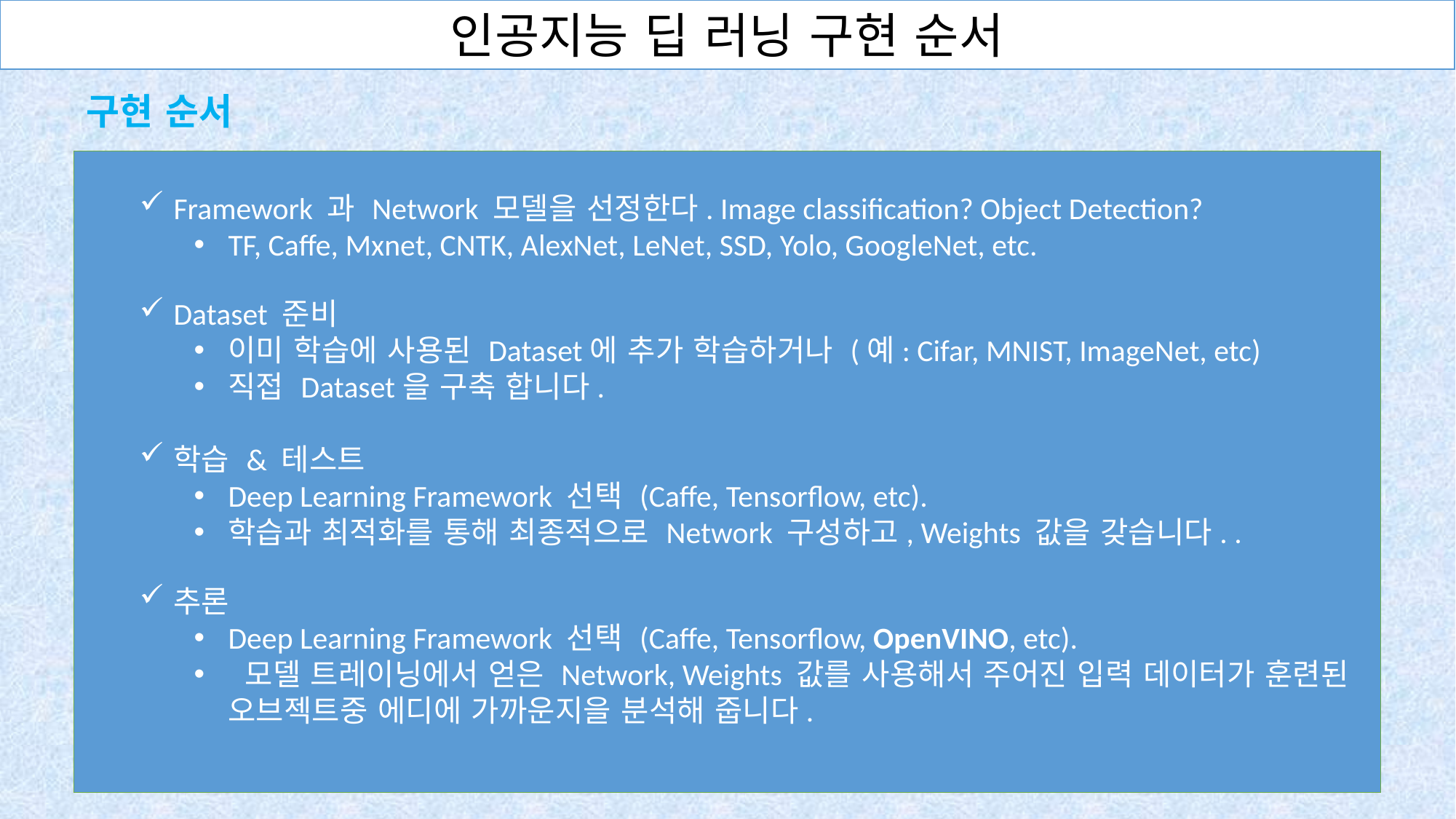

인공지능 딥 러닝 구현 순서
구현 순서

Framework 과 Network 모델을 선정한다. Image classification? Object Detection?
TF, Caffe, Mxnet, CNTK, AlexNet, LeNet, SSD, Yolo, GoogleNet, etc.

Dataset 준비
이미 학습에 사용된 Dataset에 추가 학습하거나 (예: Cifar, MNIST, ImageNet, etc)
직접 Dataset을 구축 합니다.

학습 & 테스트
Deep Learning Framework 선택 (Caffe, Tensorflow, etc).
학습과 최적화를 통해 최종적으로 Network 구성하고, Weights 값을 갖습니다. .

추론
Deep Learning Framework 선택 (Caffe, Tensorflow, OpenVINO, etc).
 모델 트레이닝에서 얻은 Network, Weights 값를 사용해서 주어진 입력 데이터가 훈련된 오브젝트중 에디에 가까운지을 분석해 줍니다.